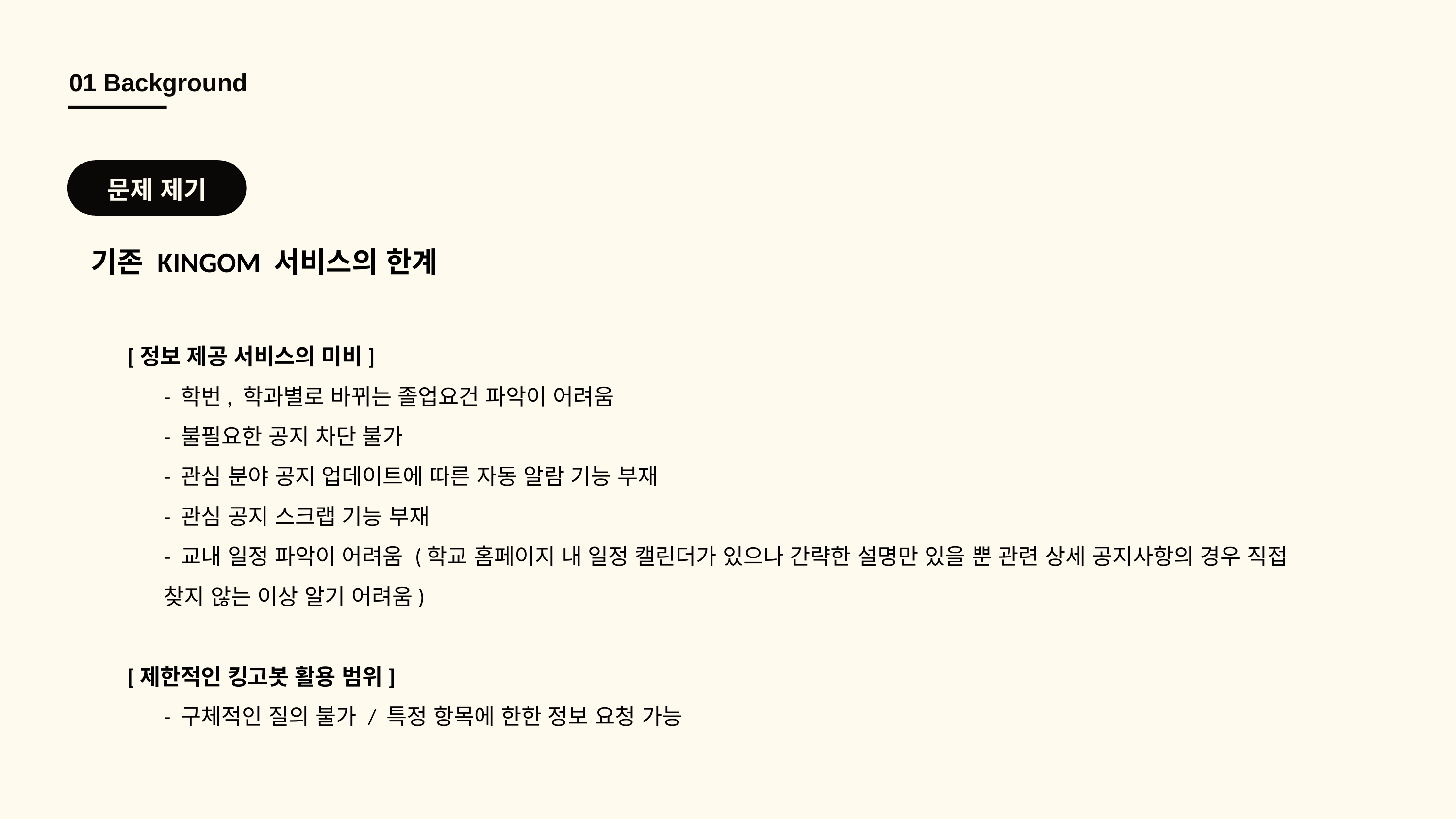

01 Background

문제 제기
기존 KINGOM 서비스의 한계

[정보 제공 서비스의 미비]
- 학번, 학과별로 바뀌는 졸업요건 파악이 어려움
- 불필요한 공지 차단 불가
- 관심 분야 공지 업데이트에 따른 자동 알람 기능 부재
- 관심 공지 스크랩 기능 부재
- 교내 일정 파악이 어려움 (학교 홈페이지 내 일정 캘린더가 있으나 간략한 설명만 있을 뿐 관련 상세 공지사항의 경우 직접 찾지 않는 이상 알기 어려움)

[제한적인 킹고봇 활용 범위]
- 구체적인 질의 불가 / 특정 항목에 한한 정보 요청 가능